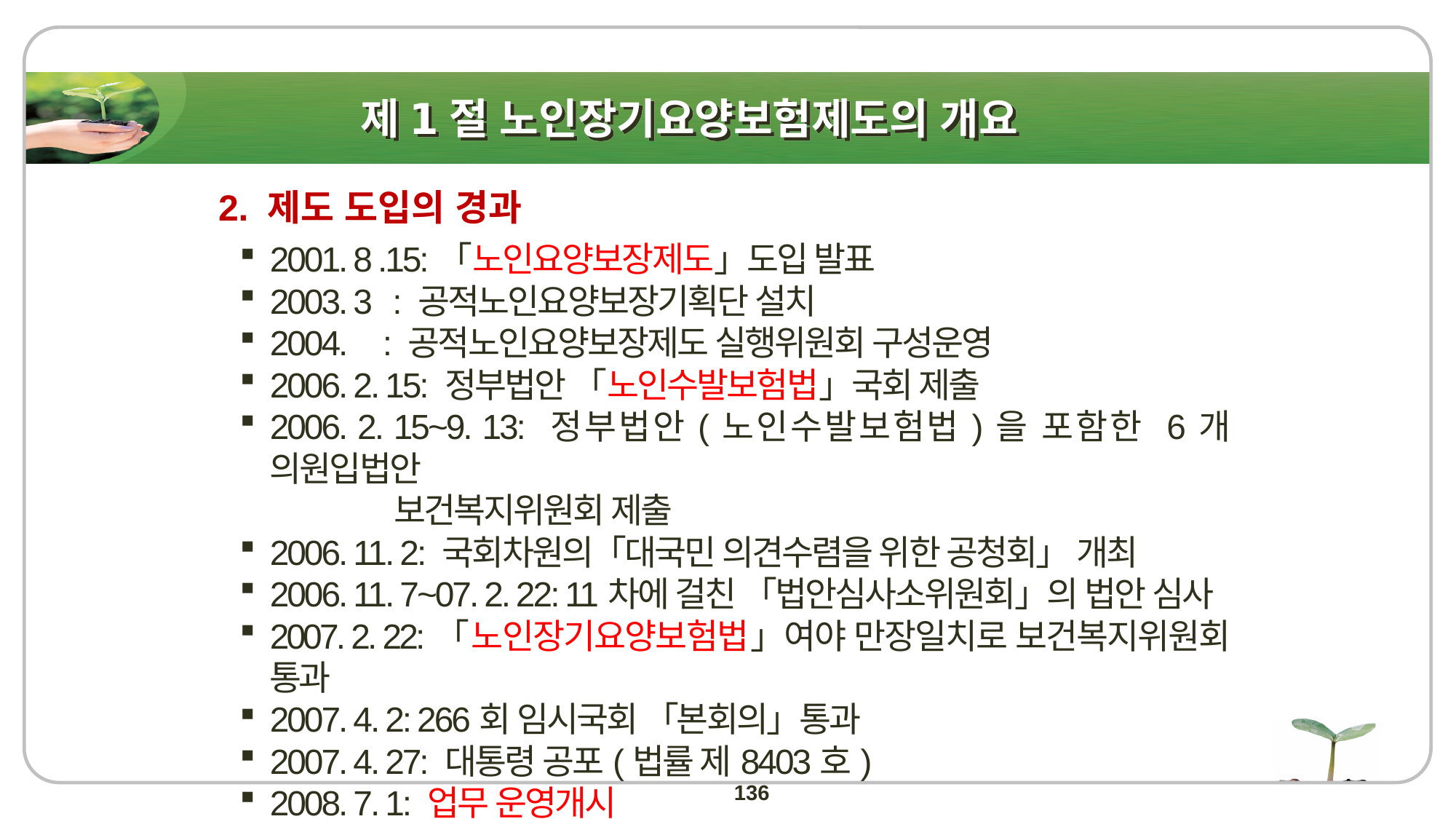

# 제1절 노인장기요양보험제도의 개요
2. 제도 도입의 경과
2001. 8 .15:「노인요양보장제도」도입 발표
2003. 3   : 공적노인요양보장기획단 설치
2004.     : 공적노인요양보장제도 실행위원회 구성운영
2006. 2. 15: 정부법안 「노인수발보험법」국회 제출
2006. 2. 15~9. 13: 정부법안(노인수발보험법)을 포함한 6개 의원입법안
                   보건복지위원회 제출
2006. 11. 2: 국회차원의「대국민 의견수렴을 위한 공청회」 개최
2006. 11. 7~07. 2. 22: 11차에 걸친 「법안심사소위원회」의 법안 심사
2007. 2. 22:「노인장기요양보험법」여야 만장일치로 보건복지위원회 통과
2007. 4. 2: 266회 임시국회 「본회의」통과
2007. 4. 27: 대통령 공포(법률 제8403호)
2008. 7. 1: 업무 운영개시
136